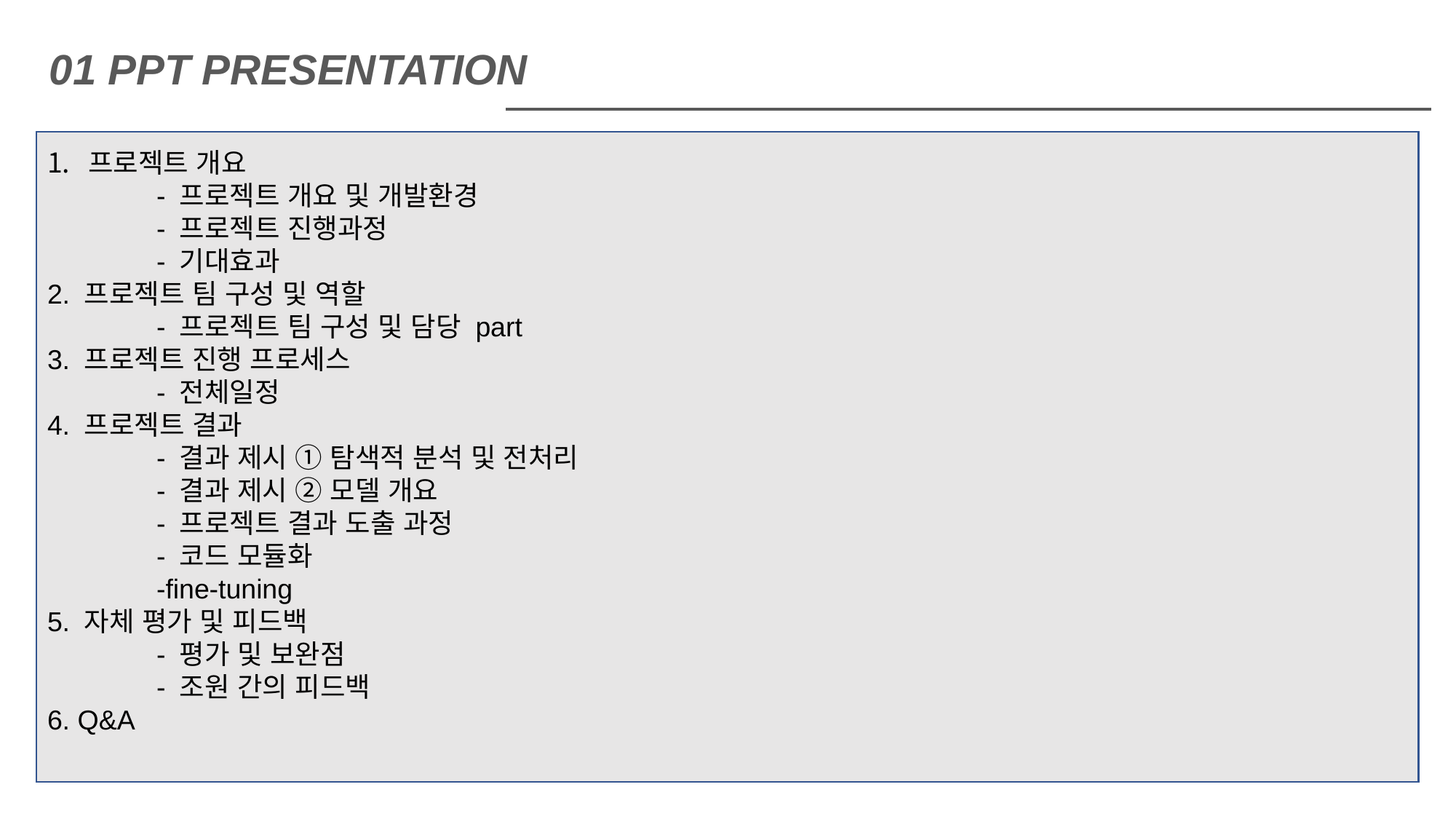

01 PPT PRESENTATION
프로젝트 개요
	- 프로젝트 개요 및 개발환경
	- 프로젝트 진행과정
	- 기대효과
2. 프로젝트 팀 구성 및 역할
	- 프로젝트 팀 구성 및 담당 part
3. 프로젝트 진행 프로세스
	- 전체일정
4. 프로젝트 결과
	- 결과 제시 ① 탐색적 분석 및 전처리
	- 결과 제시 ② 모델 개요
	- 프로젝트 결과 도출 과정
	- 코드 모듈화
	-fine-tuning
5. 자체 평가 및 피드백
	- 평가 및 보완점
	- 조원 간의 피드백
6. Q&A